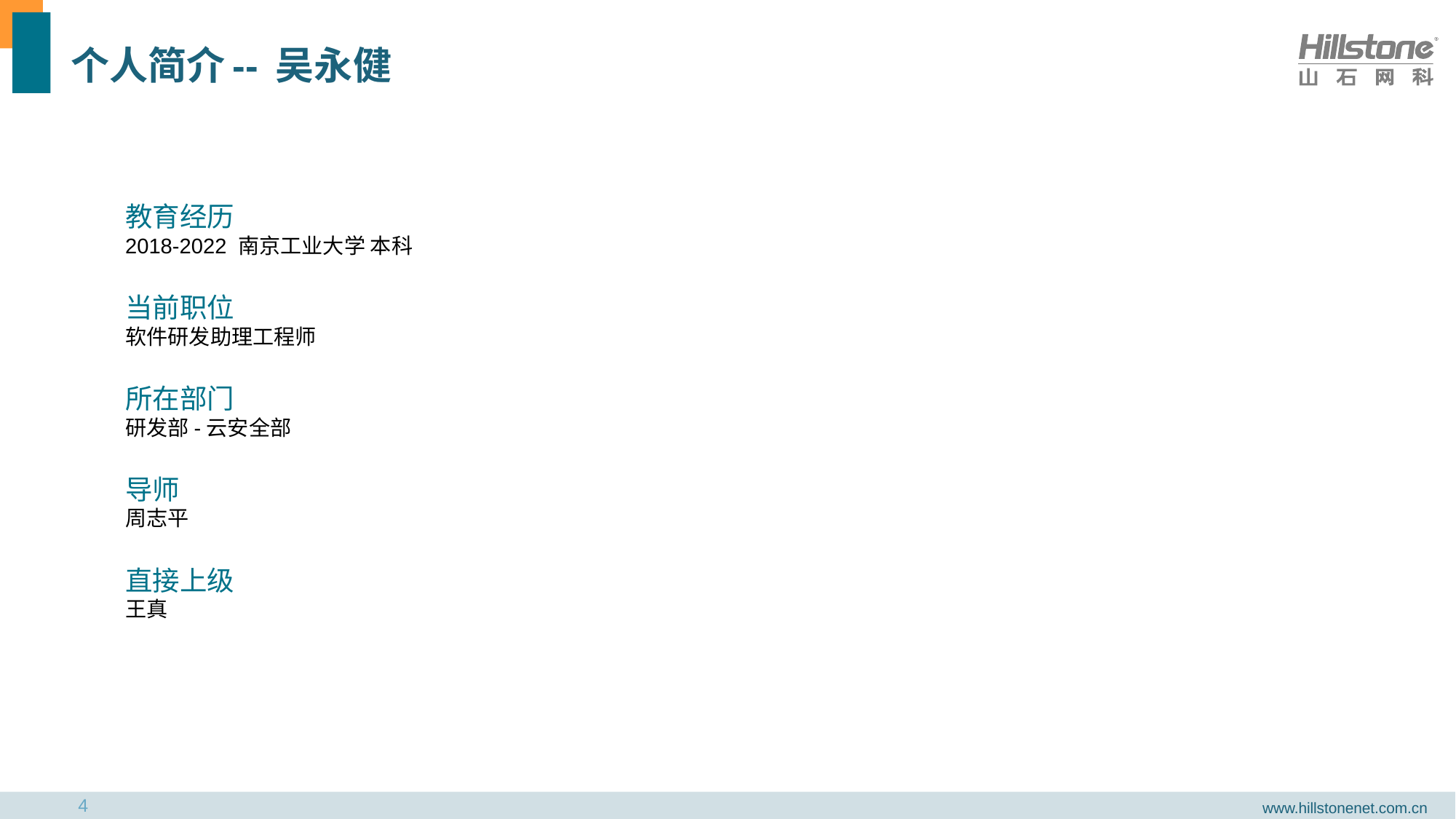

# 个人简介-- 吴永健
教育经历
2018-2022 南京工业大学 本科

当前职位
软件研发助理工程师

所在部门
研发部-云安全部

导师
周志平

直接上级
王真

4